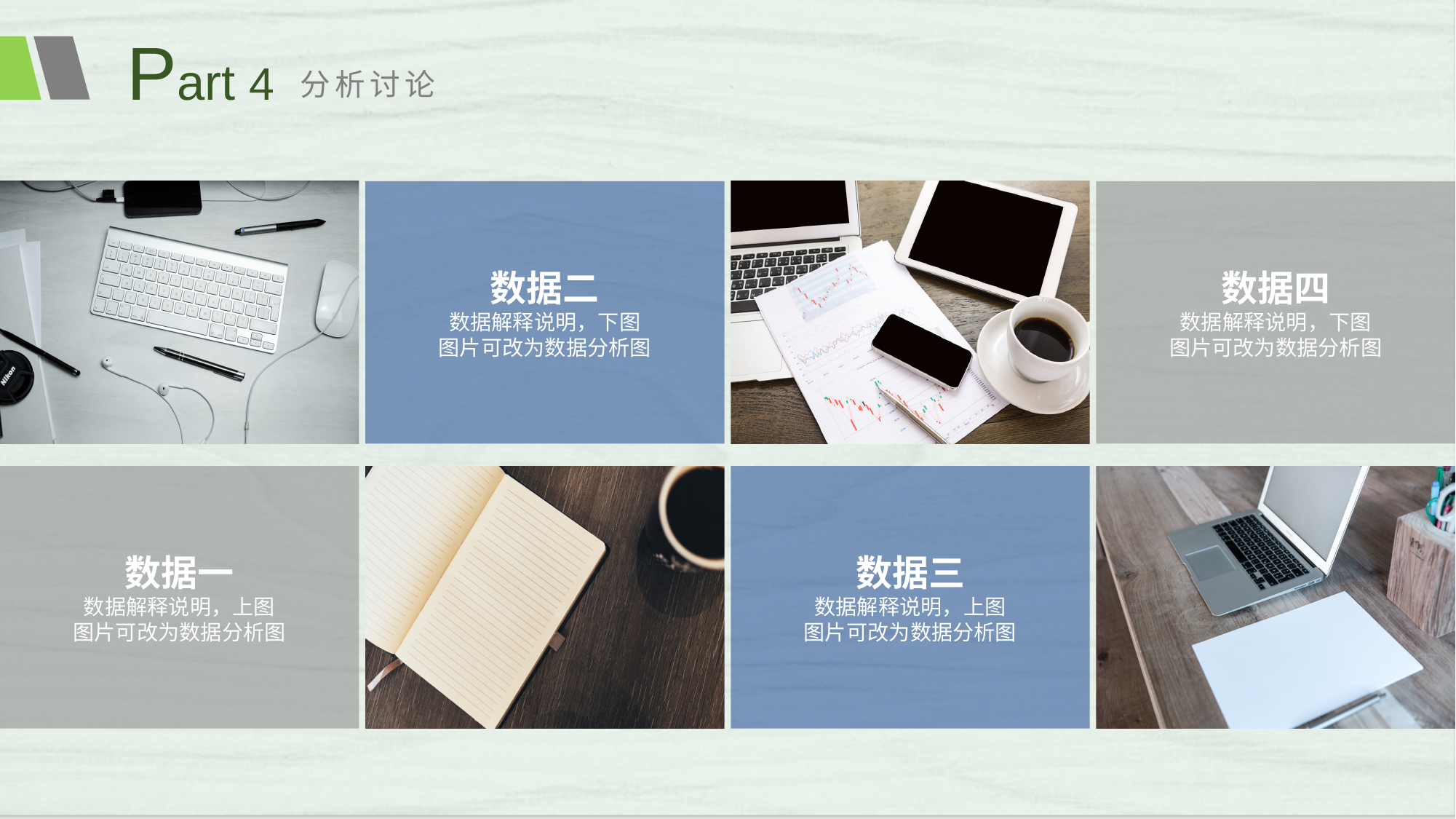

Part 4
分析讨论

数据二
数据解释说明，下图
图片可改为数据分析图

数据四
数据解释说明，下图
图片可改为数据分析图
数据一
数据解释说明，上图
图片可改为数据分析图

数据三
数据解释说明，上图
图片可改为数据分析图